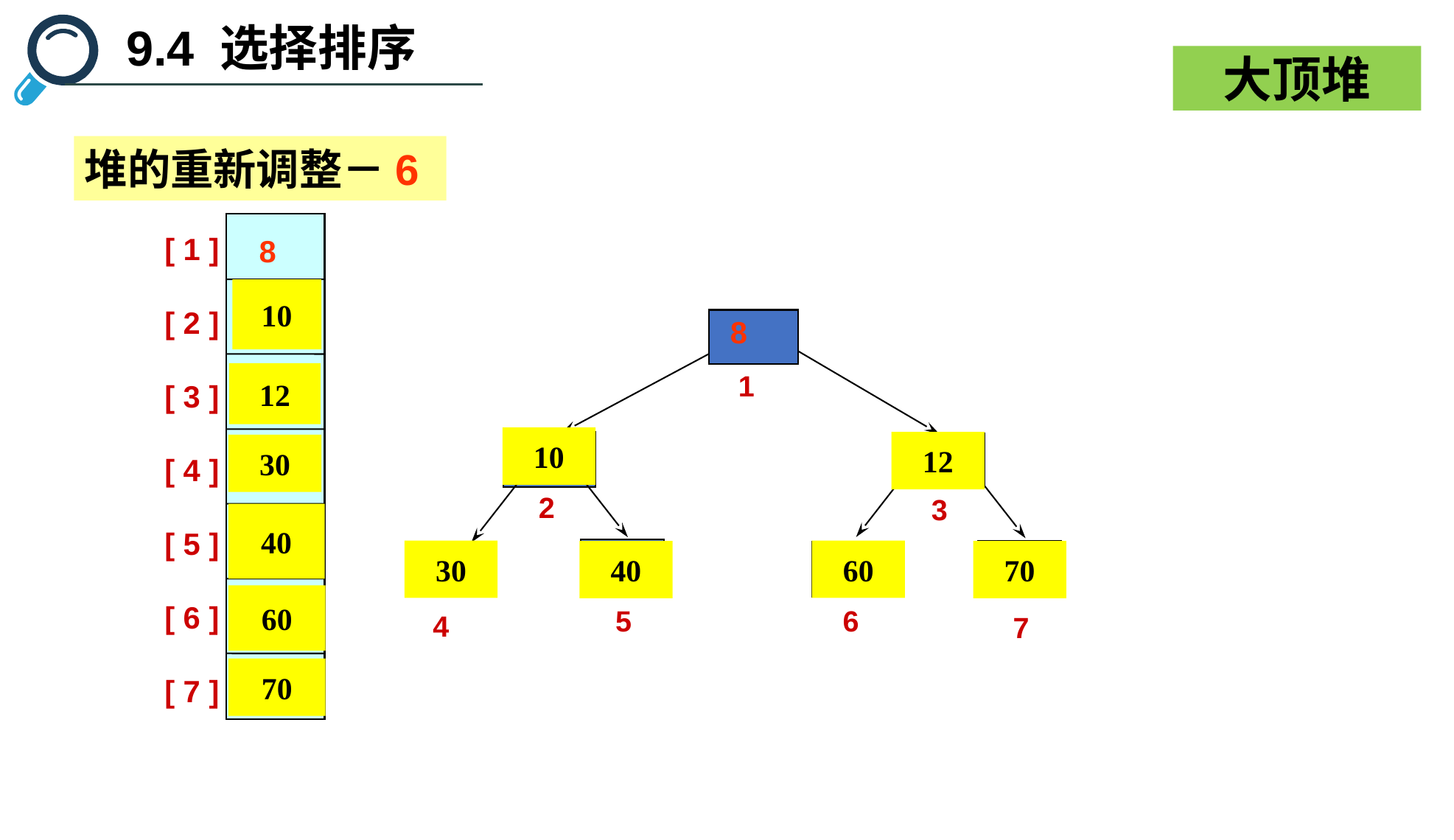

9.4 选择排序
大顶堆
堆的重新调整－6

[ 1 ]

[ 2 ]

[ 3 ]

[ 4 ]

[ 5 ]

[ 6 ]

[ 7 ]
8

8

8

30

8

60

10

10
8

 1
12
 8
10

12

 8
30

 2
 3

40
30
60

40
70

30

4

10

 7
8
 60

60
 5
  6

70